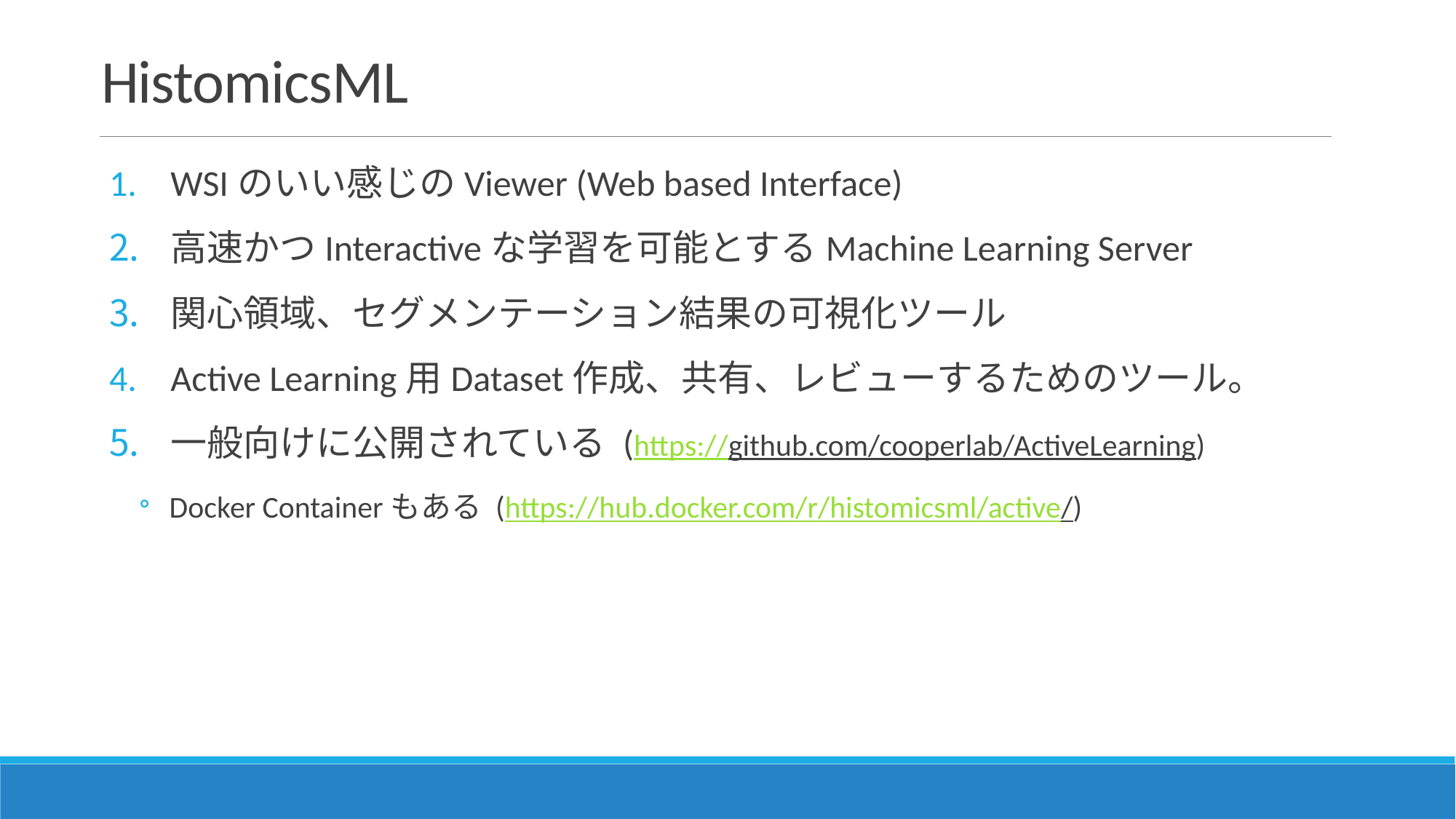

# HistomicsML
WSIのいい感じのViewer (Web based Interface)
高速かつInteractiveな学習を可能とするMachine Learning Server
関心領域、セグメンテーション結果の可視化ツール
Active Learning用Dataset作成、共有、レビューするためのツール。
一般向けに公開されている (https://github.com/cooperlab/ActiveLearning)
Docker Containerもある (https://hub.docker.com/r/histomicsml/active/)